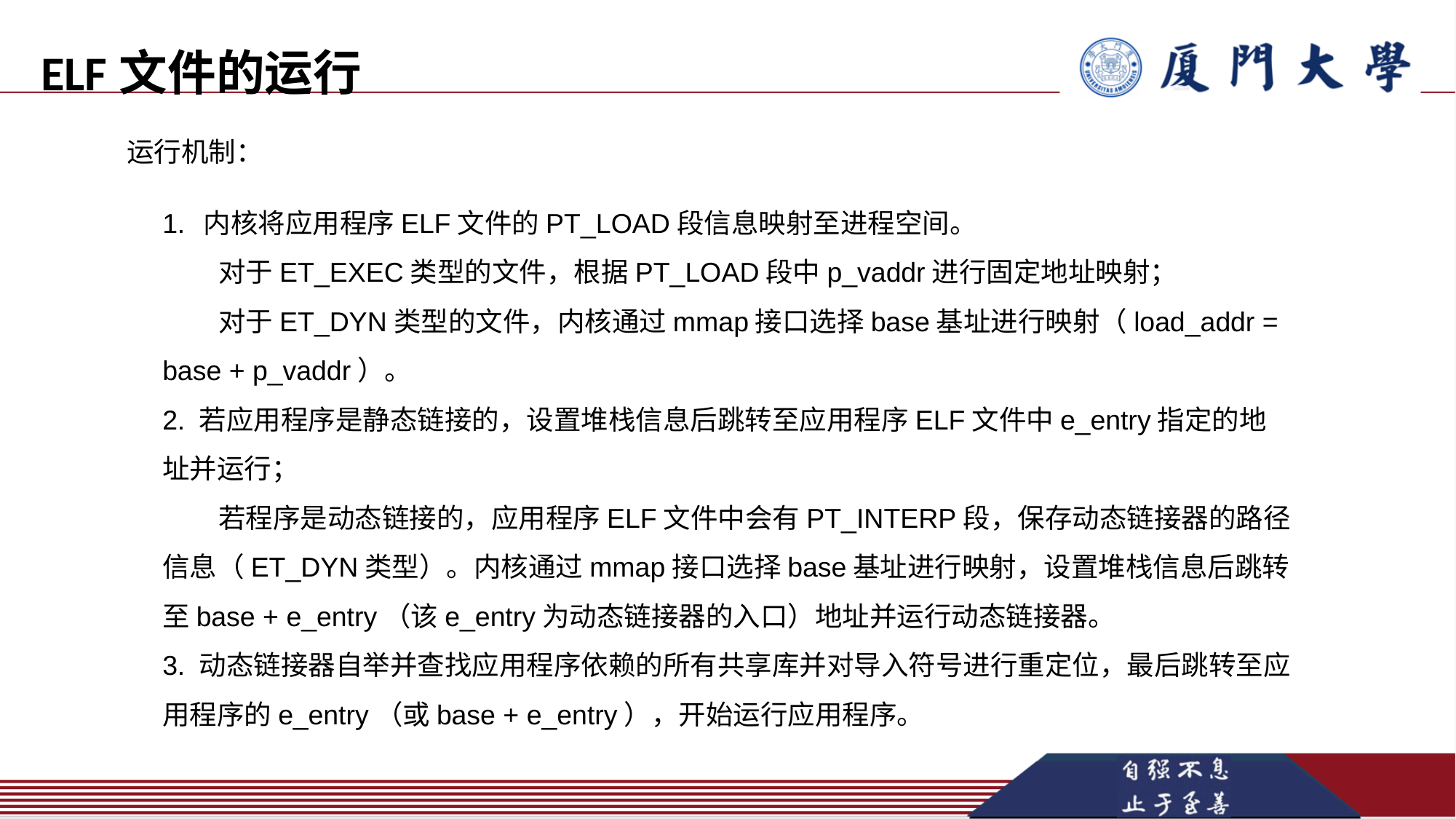

# ELF文件的运行
运行机制：
内核将应用程序ELF文件的PT_LOAD段信息映射至进程空间。
        对于ET_EXEC类型的文件，根据PT_LOAD段中p_vaddr进行固定地址映射；
        对于ET_DYN类型的文件，内核通过mmap接口选择base基址进行映射（load_addr = base + p_vaddr）。
2. 若应用程序是静态链接的，设置堆栈信息后跳转至应用程序ELF文件中e_entry指定的地址并运行；
        若程序是动态链接的，应用程序ELF文件中会有PT_INTERP段，保存动态链接器的路径信息（ET_DYN类型）。内核通过mmap接口选择base基址进行映射，设置堆栈信息后跳转至base + e_entry（该e_entry为动态链接器的入口）地址并运行动态链接器。
3. 动态链接器自举并查找应用程序依赖的所有共享库并对导入符号进行重定位，最后跳转至应用程序的e_entry（或base + e_entry），开始运行应用程序。